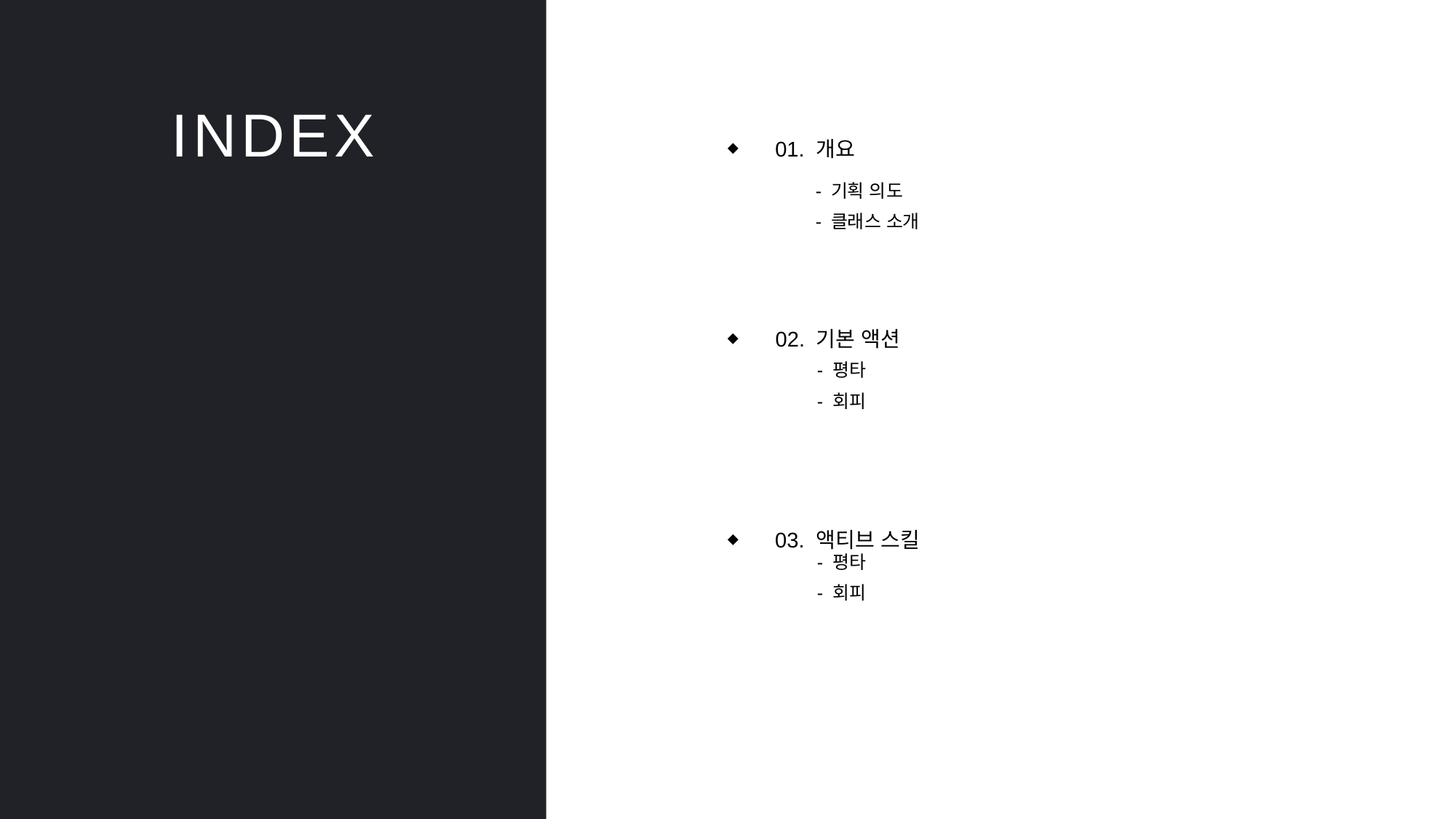

INDEX
01. 개요

- 기획 의도
- 클래스 소개
02. 기본 액션

- 평타
- 회피
03. 액티브 스킬

- 평타
- 회피